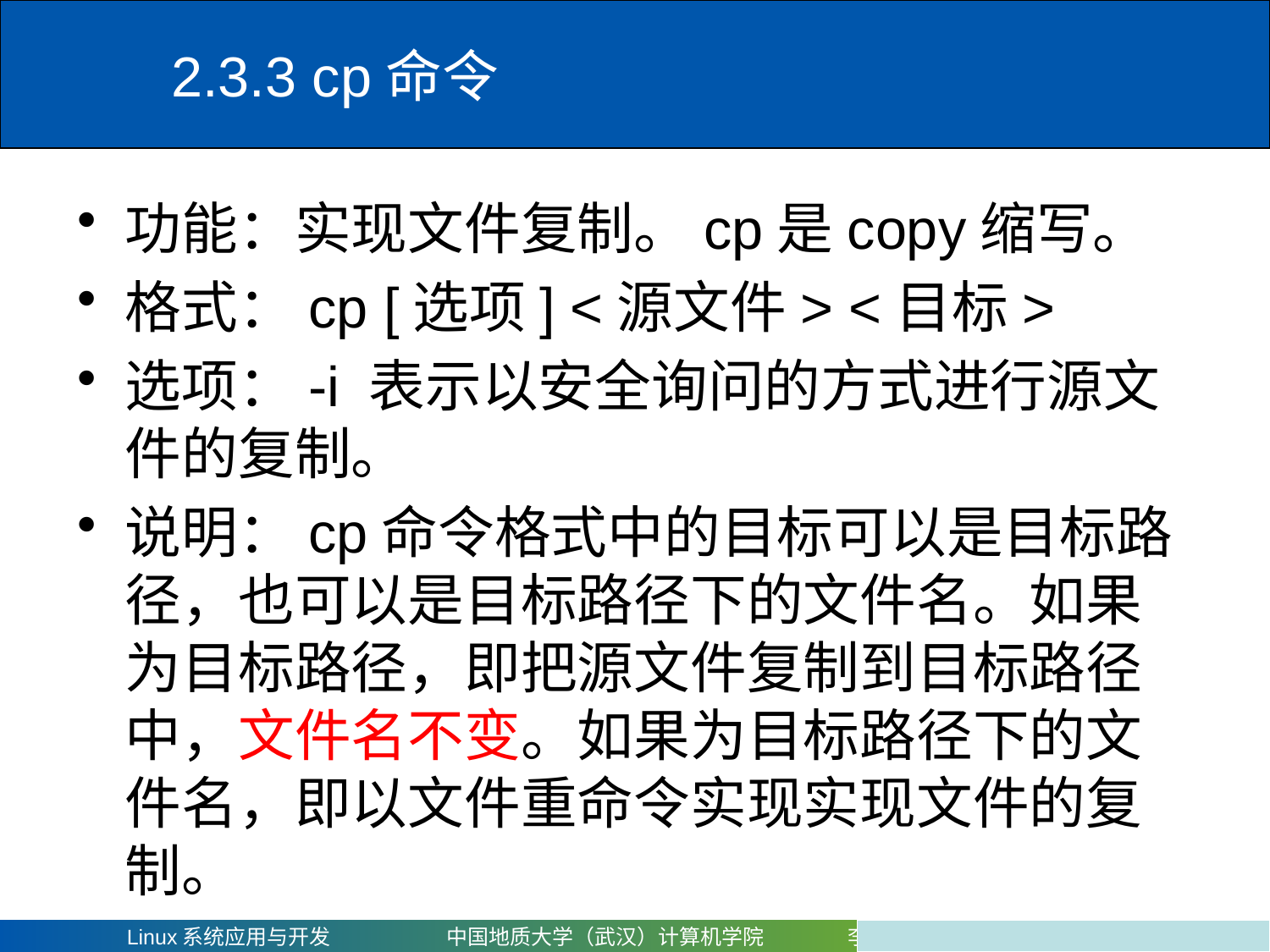

# 2.3.3 cp命令
功能：实现文件复制。cp是copy缩写。
格式：cp [选项] <源文件> <目标>
选项：-i 表示以安全询问的方式进行源文件的复制。
说明：cp命令格式中的目标可以是目标路径，也可以是目标路径下的文件名。如果为目标路径，即把源文件复制到目标路径中，文件名不变。如果为目标路径下的文件名，即以文件重命令实现实现文件的复制。